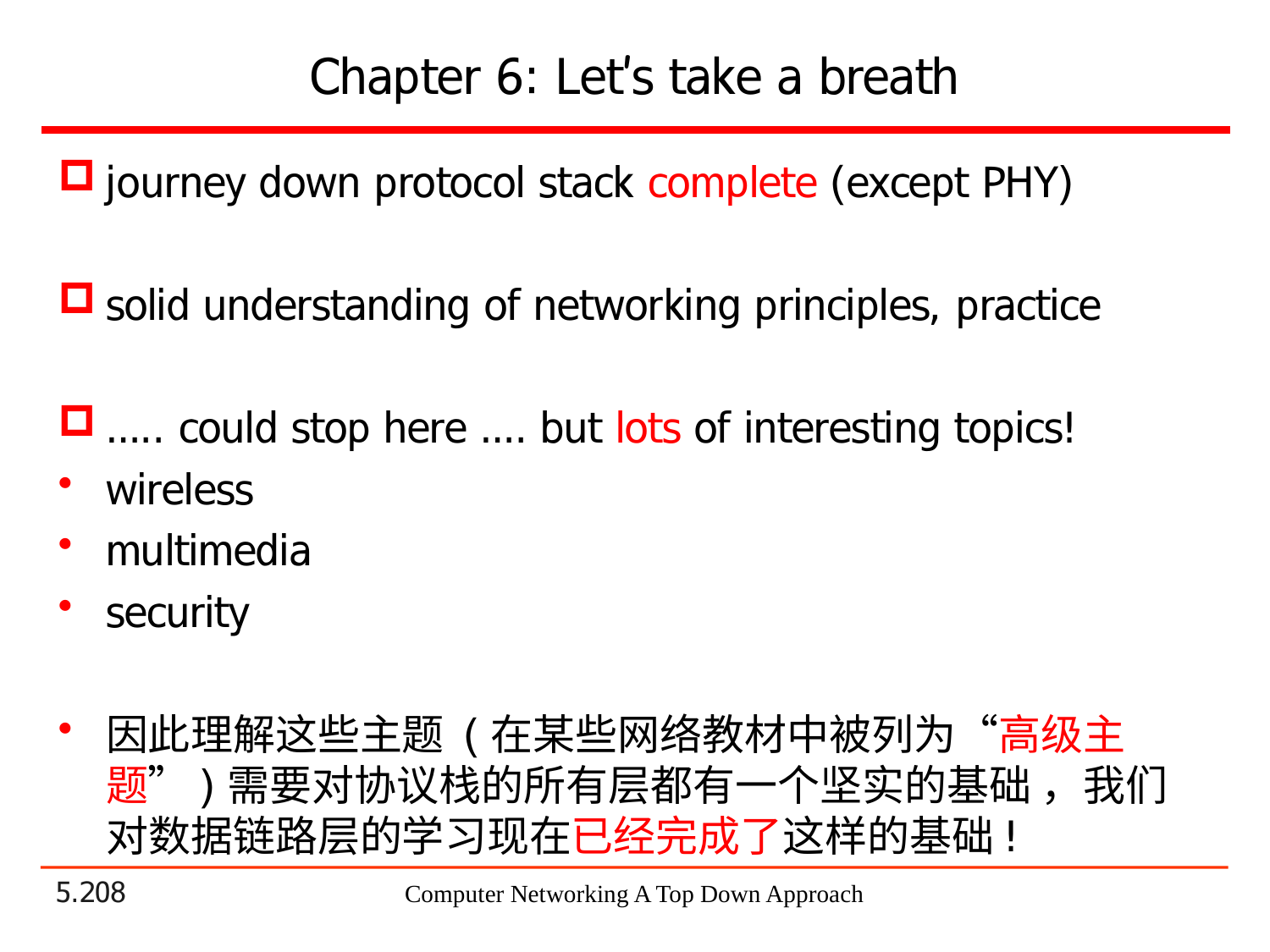

# Chapter 6: Let’s take a breath
journey down protocol stack complete (except PHY)

solid understanding of networking principles, practice

….. could stop here …. but lots of interesting topics!
wireless
multimedia
security

因此理解这些主题 (在某些网络教材中被列为“高级主题”)需要对协议栈的所有层都有一个坚实的基础 ，我们对数据链路层的学习现在已经完成了这样的基础!